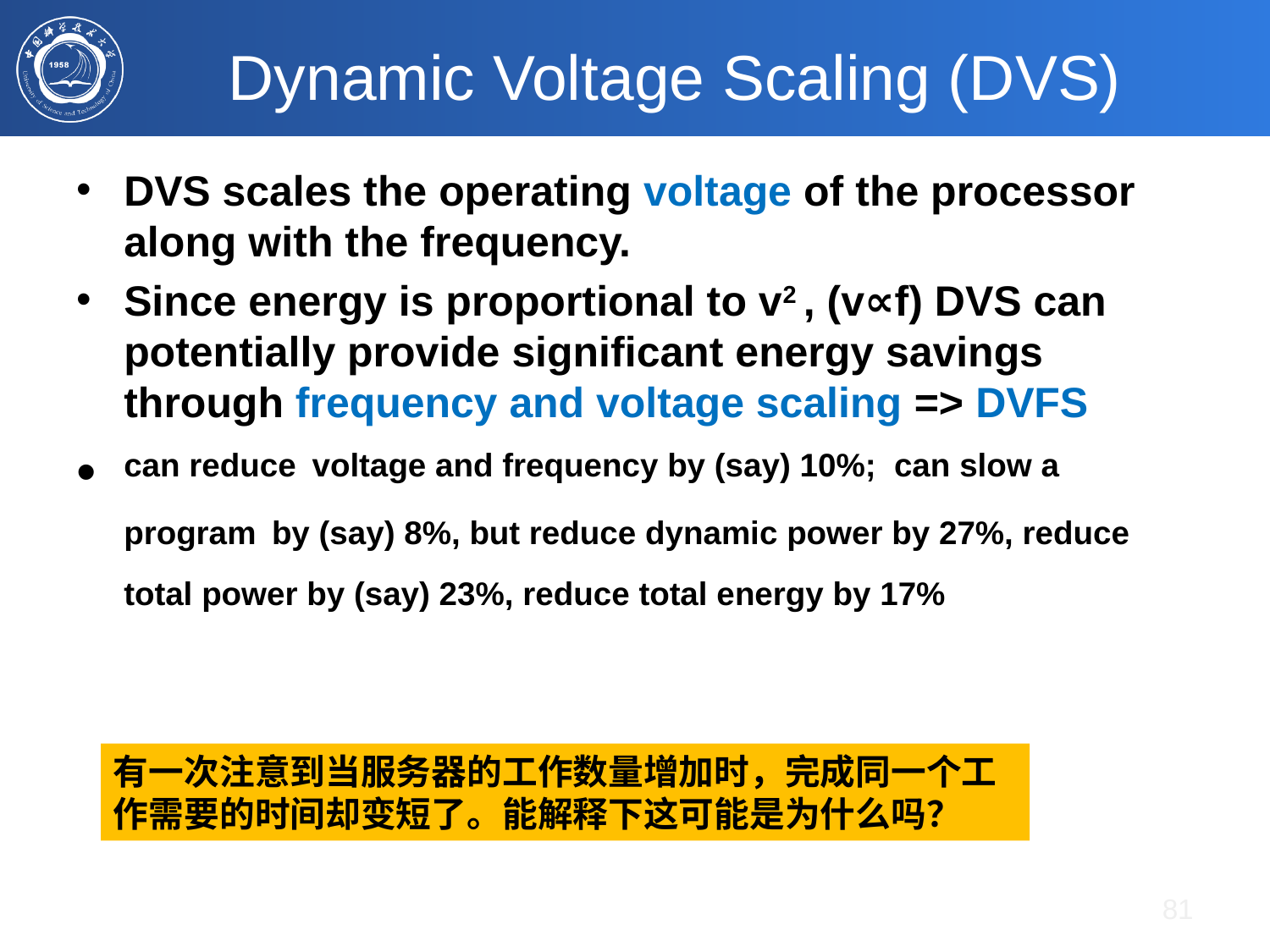

# Dynamic Voltage Scaling (DVS)
DVS scales the operating voltage of the processor along with the frequency.
Since energy is proportional to v2 , (v∝f) DVS can potentially provide significant energy savings through frequency and voltage scaling => DVFS
can reduce voltage and frequency by (say) 10%;  can slow a program by (say) 8%, but reduce dynamic power by 27%, reduce  total power by (say) 23%, reduce total energy by 17%

有一次注意到当服务器的工作数量增加时，完成同一个工作需要的时间却变短了。能解释下这可能是为什么吗？
81